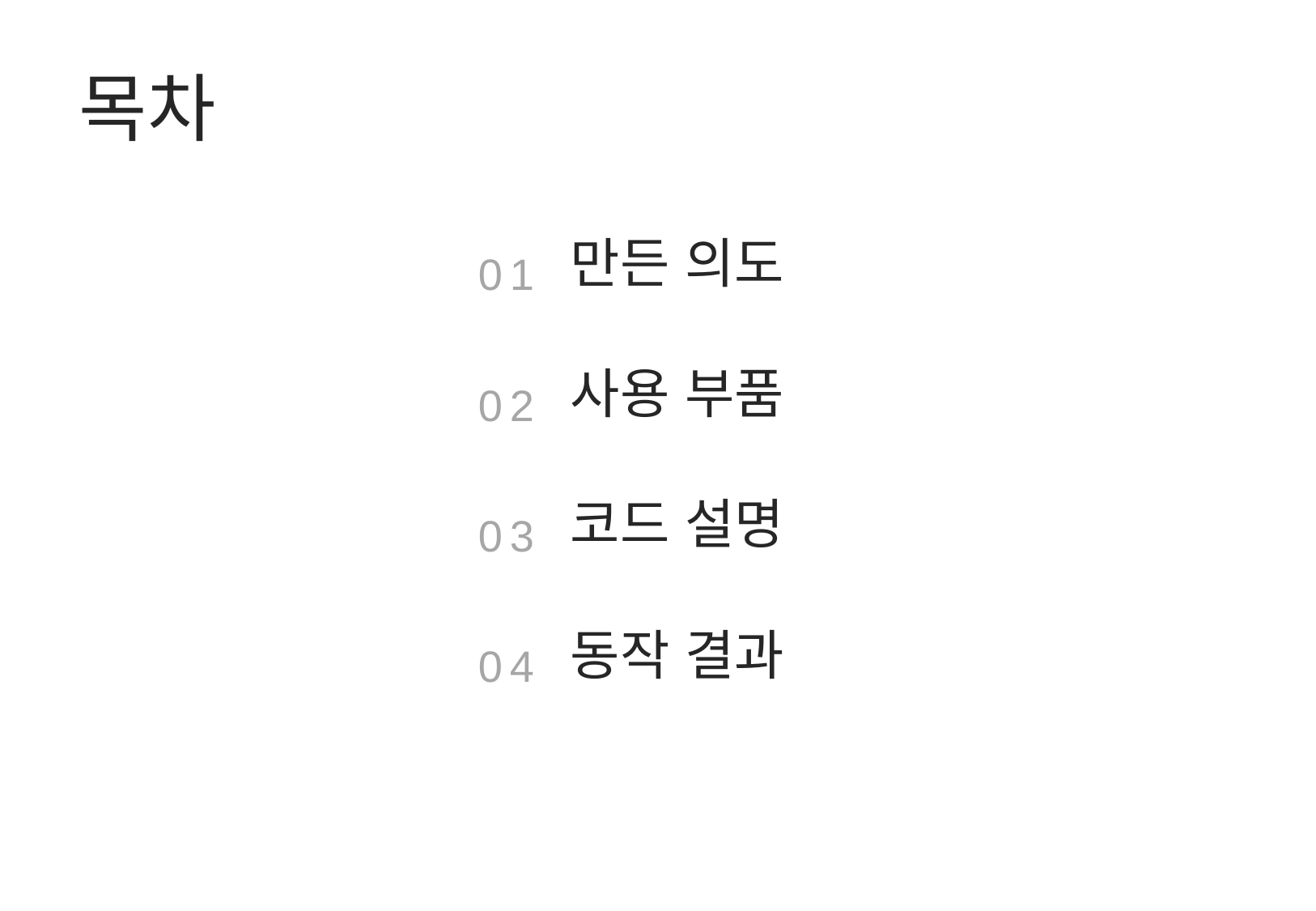

목차
0 1
만든 의도
0 2
사용 부품
0 3
코드 설명
0 4
동작 결과